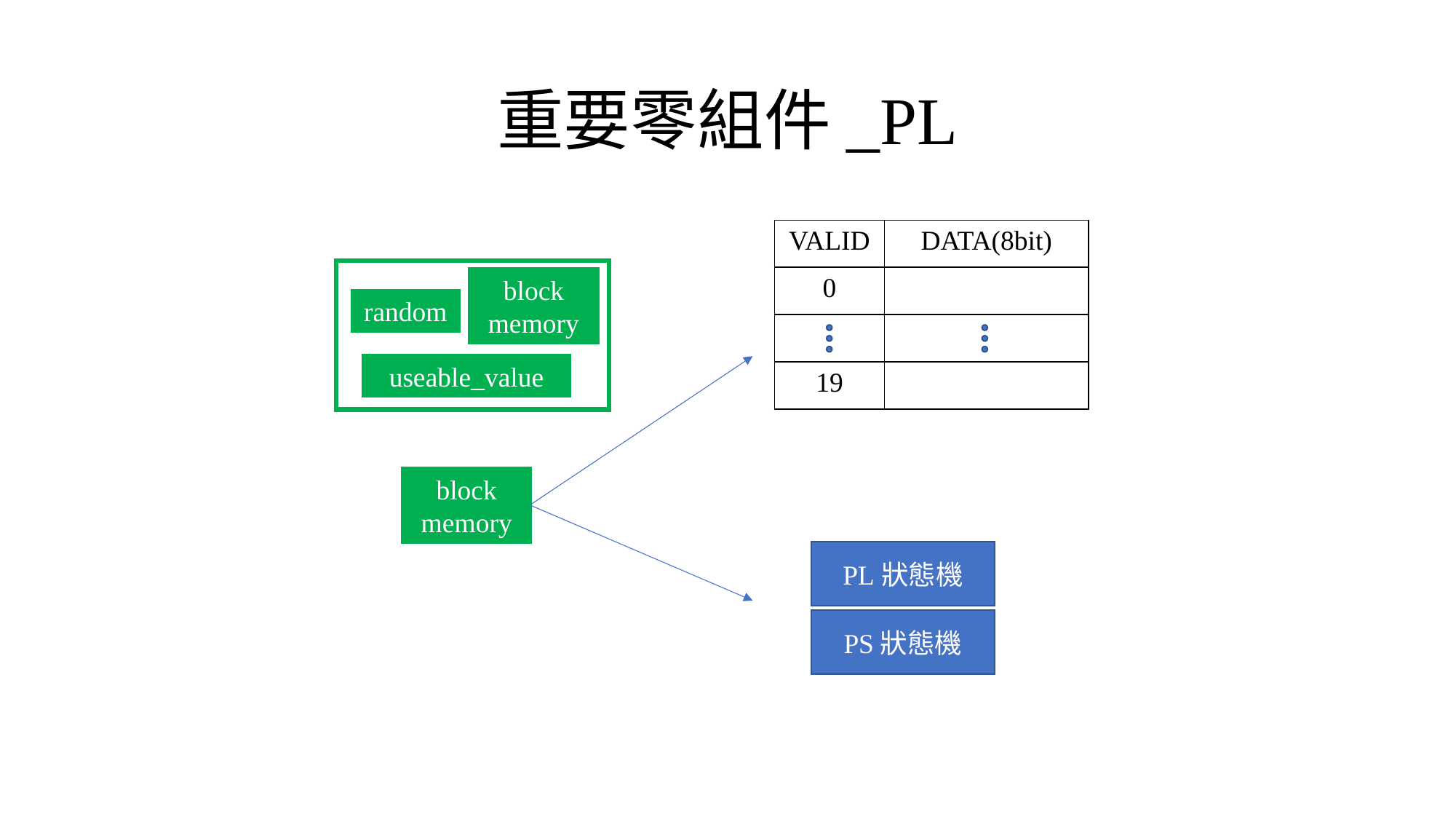

# 重要零組件_PL
| VALID | DATA(8bit) |
| --- | --- |
| 0 |  |
|  |  |
| 19 |  |

block
memory
random

useable_value
block
memory
PL狀態機
PS狀態機